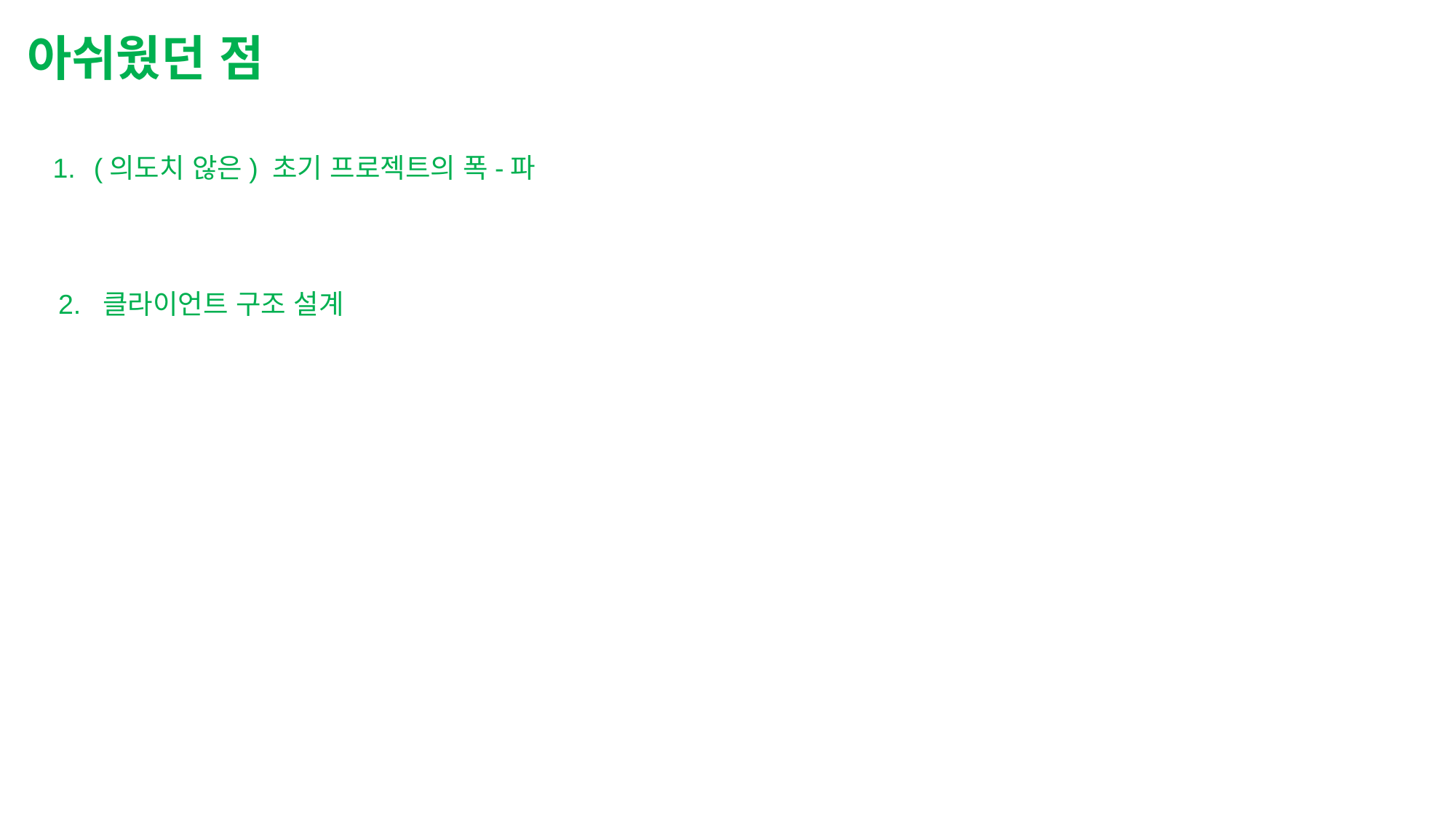

아쉬웠던 점
(의도치 않은) 초기 프로젝트의 폭-파
2.  클라이언트 구조 설계